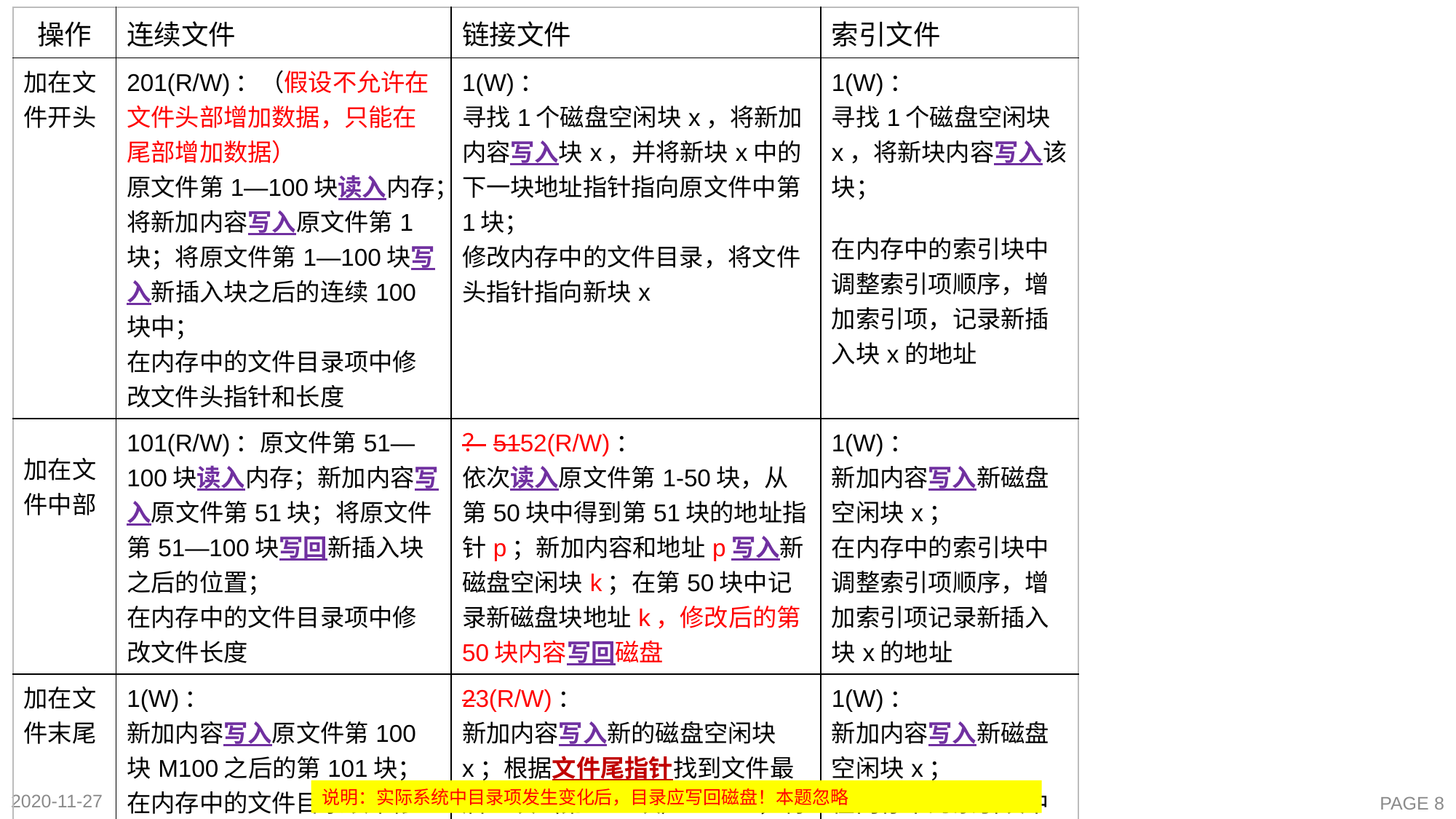

| 操作 | 连续文件 | 链接文件 | 索引文件 |
| --- | --- | --- | --- |
| 加在文件开头 | 201(R/W)：（假设不允许在文件头部增加数据，只能在尾部增加数据） 原文件第1—100块读入内存；将新加内容写入原文件第1块；将原文件第1—100块写入新插入块之后的连续100块中； 在内存中的文件目录项中修改文件头指针和长度 | 1(W)： 寻找1个磁盘空闲块x，将新加内容写入块x，并将新块x中的下一块地址指针指向原文件中第1块； 修改内存中的文件目录，将文件头指针指向新块x | 1(W)： 寻找1个磁盘空闲块x，将新块内容写入该块； 在内存中的索引块中调整索引项顺序，增加索引项，记录新插入块x的地址 |
| 加在文件中部 | 101(R/W)：原文件第51—100块读入内存；新加内容写入原文件第51块；将原文件第51—100块写回新插入块之后的位置； 在内存中的文件目录项中修改文件长度 | ？5152(R/W)： 依次读入原文件第1-50块，从第50块中得到第51块的地址指针p；新加内容和地址p写入新磁盘空闲块k；在第50块中记录新磁盘块地址k，修改后的第50块内容写回磁盘 | 1(W)： 新加内容写入新磁盘空闲块x； 在内存中的索引块中调整索引项顺序，增加索引项记录新插入块x的地址 |
| 加在文件末尾 | 1(W)： 新加内容写入原文件第100块M100之后的第101块； 在内存中的文件目录项中修改文件长度 | 23(R/W)： 新加内容写入新的磁盘空闲块x；根据文件尾指针找到文件最后1块（第100块）M100，将M100读入内存； 在M100的地址指针指向新加入块x，并将N写回磁盘； 内存文件目录中尾指针修改为x | 1(W)： 新加内容写入新磁盘空闲块x； 在内存中的索引块中增加索引项，记录新插入块x的地址 |
说明：实际系统中目录项发生变化后，目录应写回磁盘！本题忽略
2020-11-27
PAGE 8